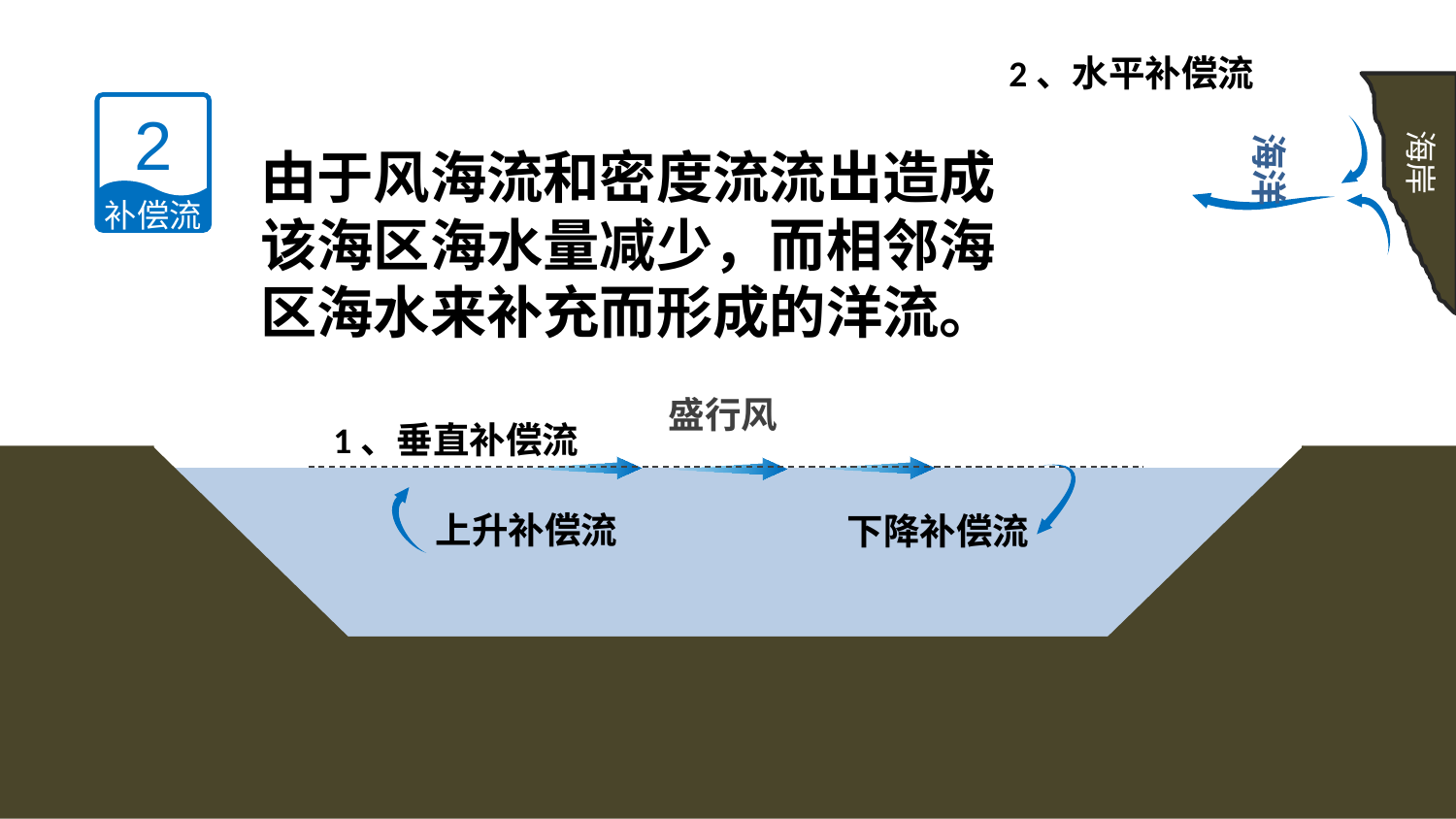

2、水平补偿流

2

补偿流

海岸
海洋
由于风海流和密度流流出造成该海区海水量减少，而相邻海区海水来补充而形成的洋流。

盛行风
1、垂直补偿流

上升补偿流
下降补偿流